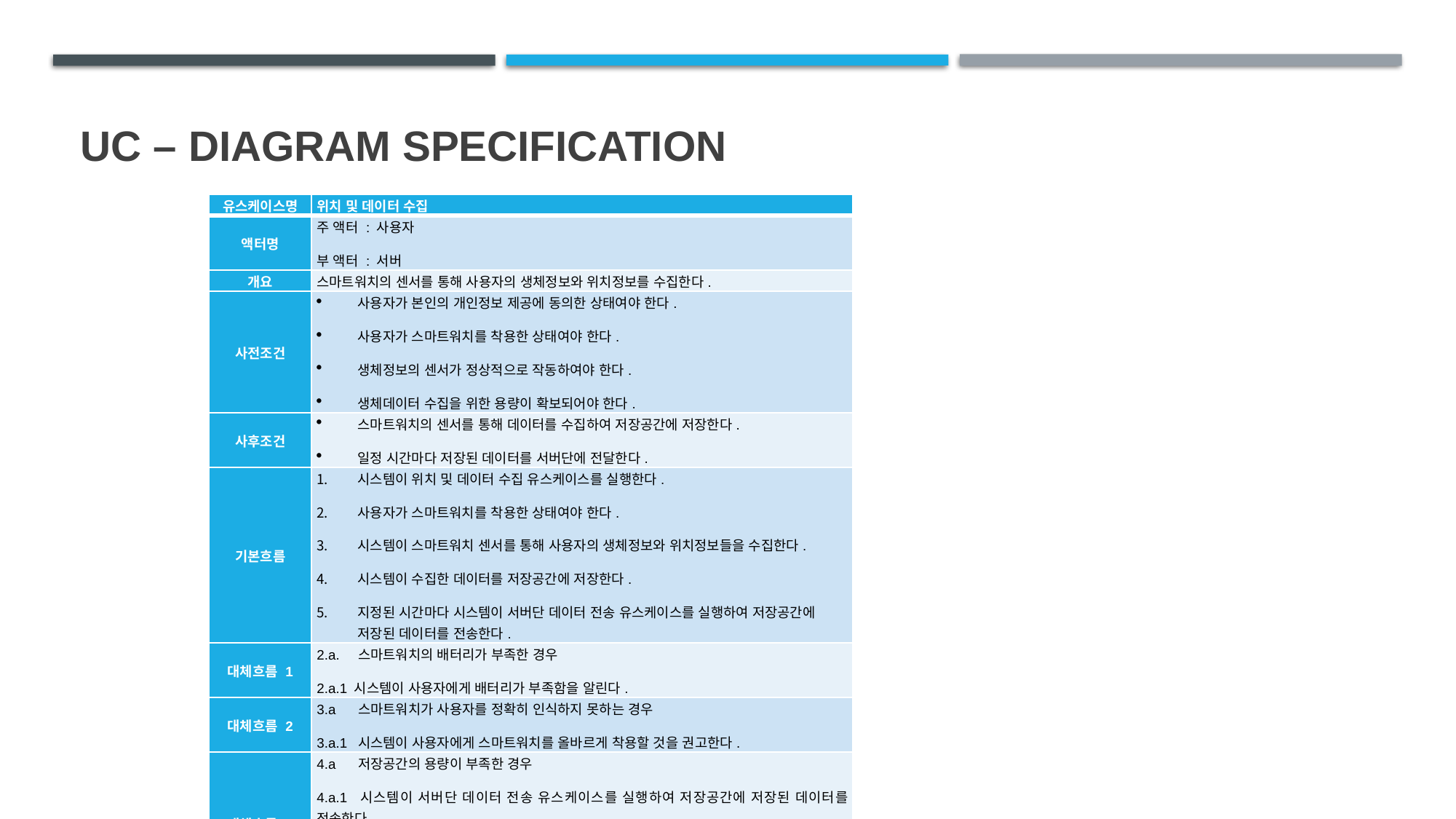

# UC – Diagram specification
| 유스케이스명 | 위치 및 데이터 수집 |
| --- | --- |
| 액터명 | 주 액터 : 사용자 부 액터 : 서버 |
| 개요 | 스마트워치의 센서를 통해 사용자의 생체정보와 위치정보를 수집한다. |
| 사전조건 | 사용자가 본인의 개인정보 제공에 동의한 상태여야 한다. 사용자가 스마트워치를 착용한 상태여야 한다. 생체정보의 센서가 정상적으로 작동하여야 한다. 생체데이터 수집을 위한 용량이 확보되어야 한다. |
| 사후조건 | 스마트워치의 센서를 통해 데이터를 수집하여 저장공간에 저장한다. 일정 시간마다 저장된 데이터를 서버단에 전달한다. |
| 기본흐름 | 시스템이 위치 및 데이터 수집 유스케이스를 실행한다. 사용자가 스마트워치를 착용한 상태여야 한다. 시스템이 스마트워치 센서를 통해 사용자의 생체정보와 위치정보들을 수집한다. 시스템이 수집한 데이터를 저장공간에 저장한다. 지정된 시간마다 시스템이 서버단 데이터 전송 유스케이스를 실행하여 저장공간에 저장된 데이터를 전송한다. |
| 대체흐름 1 | 2.a. 스마트워치의 배터리가 부족한 경우 2.a.1 시스템이 사용자에게 배터리가 부족함을 알린다. |
| 대체흐름 2 | 3.a 스마트워치가 사용자를 정확히 인식하지 못하는 경우 3.a.1 시스템이 사용자에게 스마트워치를 올바르게 착용할 것을 권고한다. |
| 대체흐름 3 | 4.a 저장공간의 용량이 부족한 경우 4.a.1 시스템이 서버단 데이터 전송 유스케이스를 실행하여 저장공간에 저장된 데이터를 전송한다. 4.a.2 시스템이 저장공간을 비운다. 4.a.3 시스템이 수집한 데이터를 저장공간에 저장한다. |